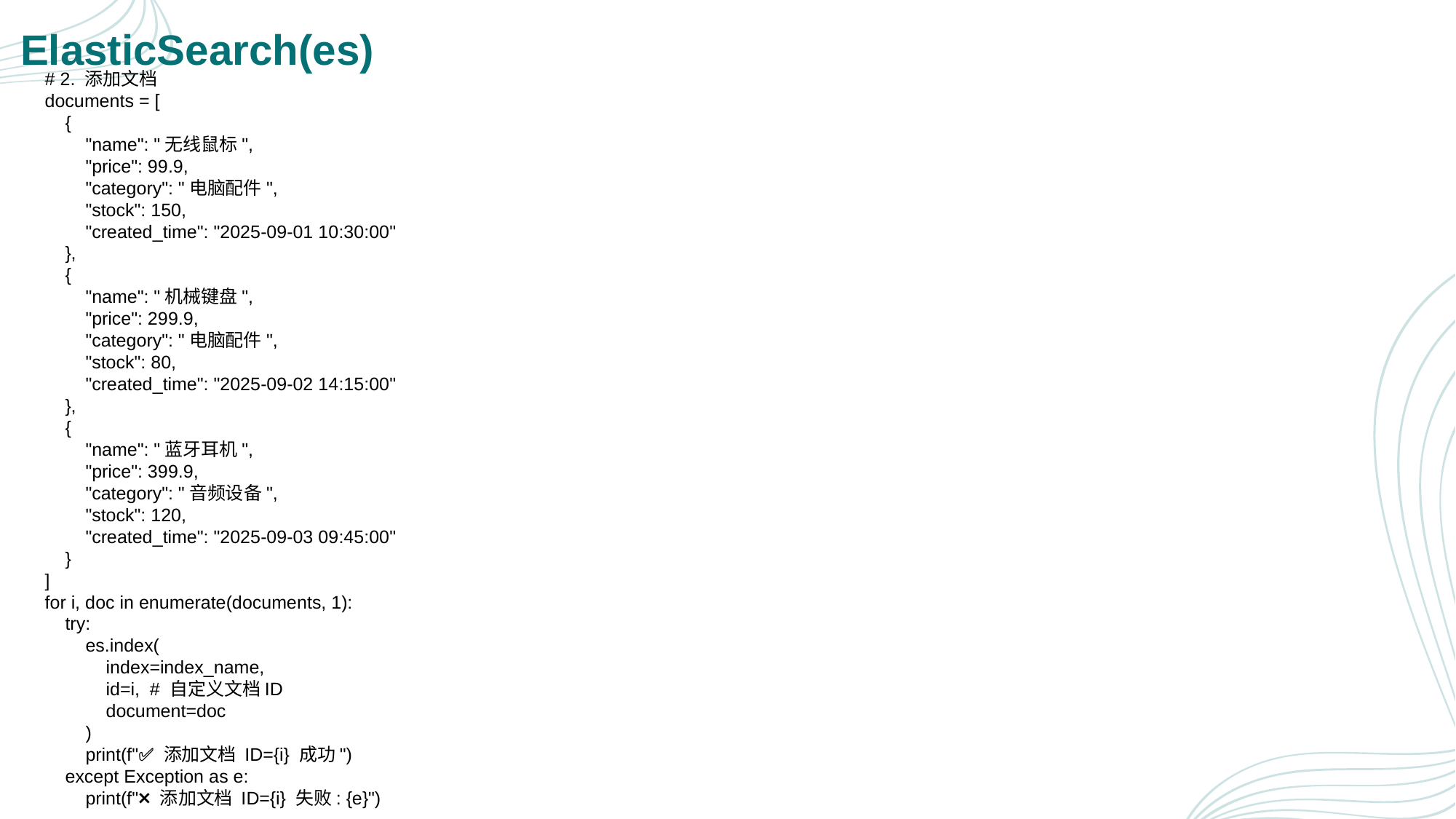

# ElasticSearch(es)
# 2. 添加文档
documents = [
    {
        "name": "无线鼠标",
        "price": 99.9,
        "category": "电脑配件",
        "stock": 150,
        "created_time": "2025-09-01 10:30:00"
    },
    {
        "name": "机械键盘",
        "price": 299.9,
        "category": "电脑配件",
        "stock": 80,
        "created_time": "2025-09-02 14:15:00"
    },
    {
        "name": "蓝牙耳机",
        "price": 399.9,
        "category": "音频设备",
        "stock": 120,
        "created_time": "2025-09-03 09:45:00"
    }
]
for i, doc in enumerate(documents, 1):
    try:
        es.index(
            index=index_name,
            id=i,  # 自定义文档ID
            document=doc
        )
        print(f"✅ 添加文档 ID={i} 成功")
    except Exception as e:
        print(f"❌ 添加文档 ID={i} 失败: {e}")